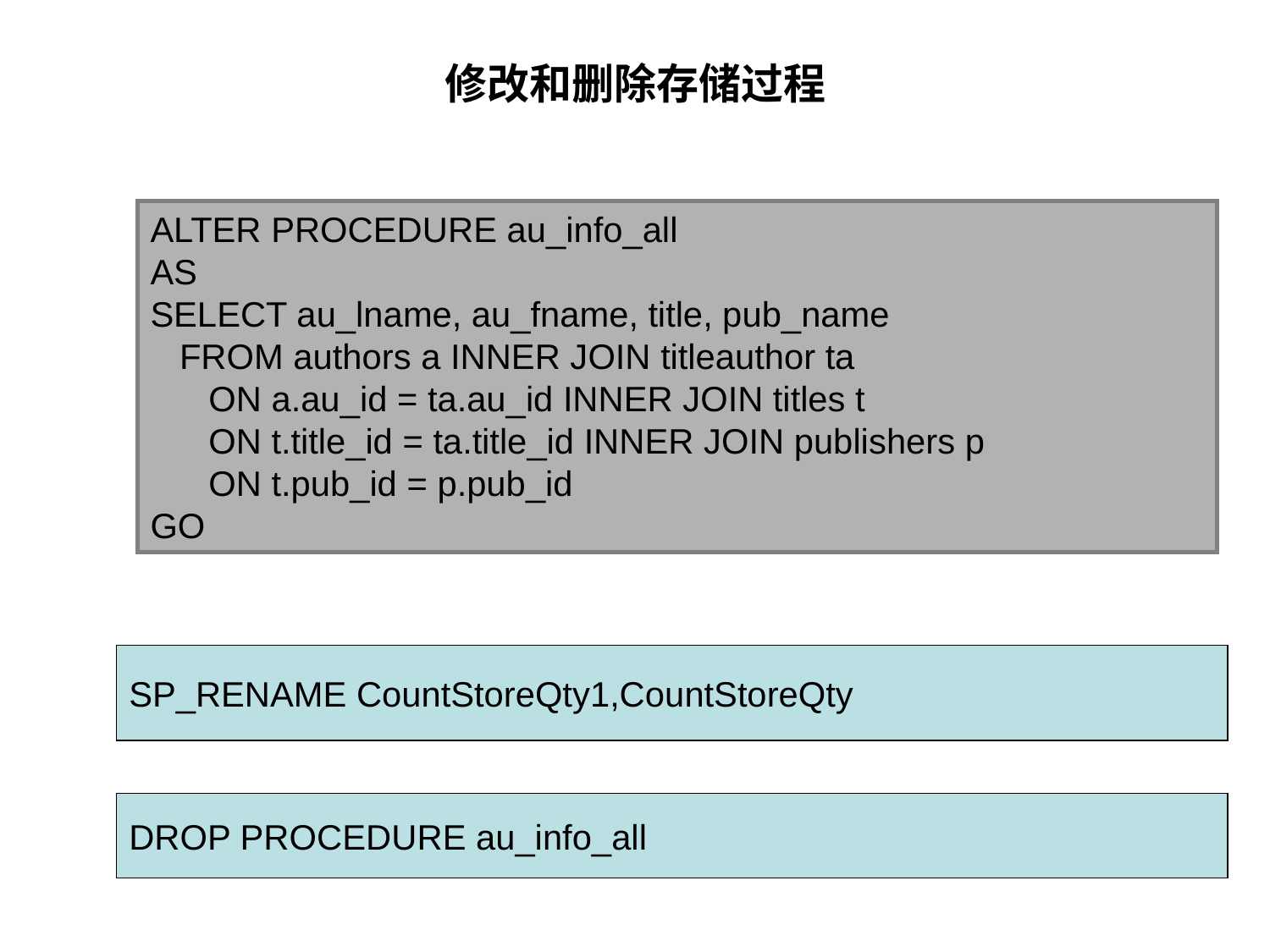

# 修改和删除存储过程
ALTER PROCEDURE au_info_all
AS
SELECT au_lname, au_fname, title, pub_name
   FROM authors a INNER JOIN titleauthor ta
      ON a.au_id = ta.au_id INNER JOIN titles t
      ON t.title_id = ta.title_id INNER JOIN publishers p
      ON t.pub_id = p.pub_id
GO
SP_RENAME CountStoreQty1,CountStoreQty
DROP PROCEDURE au_info_all